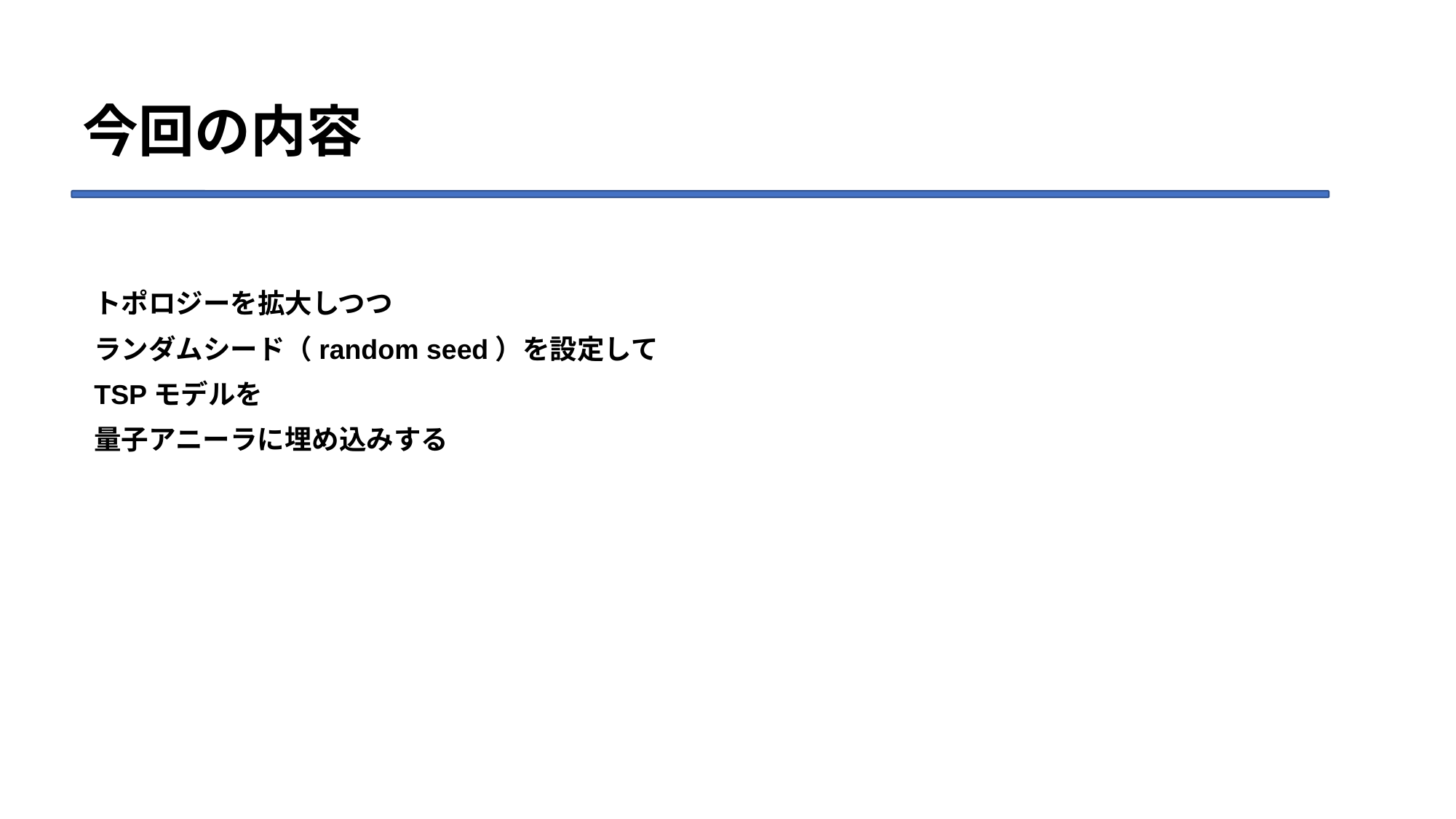

# 今回の内容

トポロジーを拡大しつつ
ランダムシード（random seed）を設定して
TSPモデルを
量子アニーラに埋め込みする